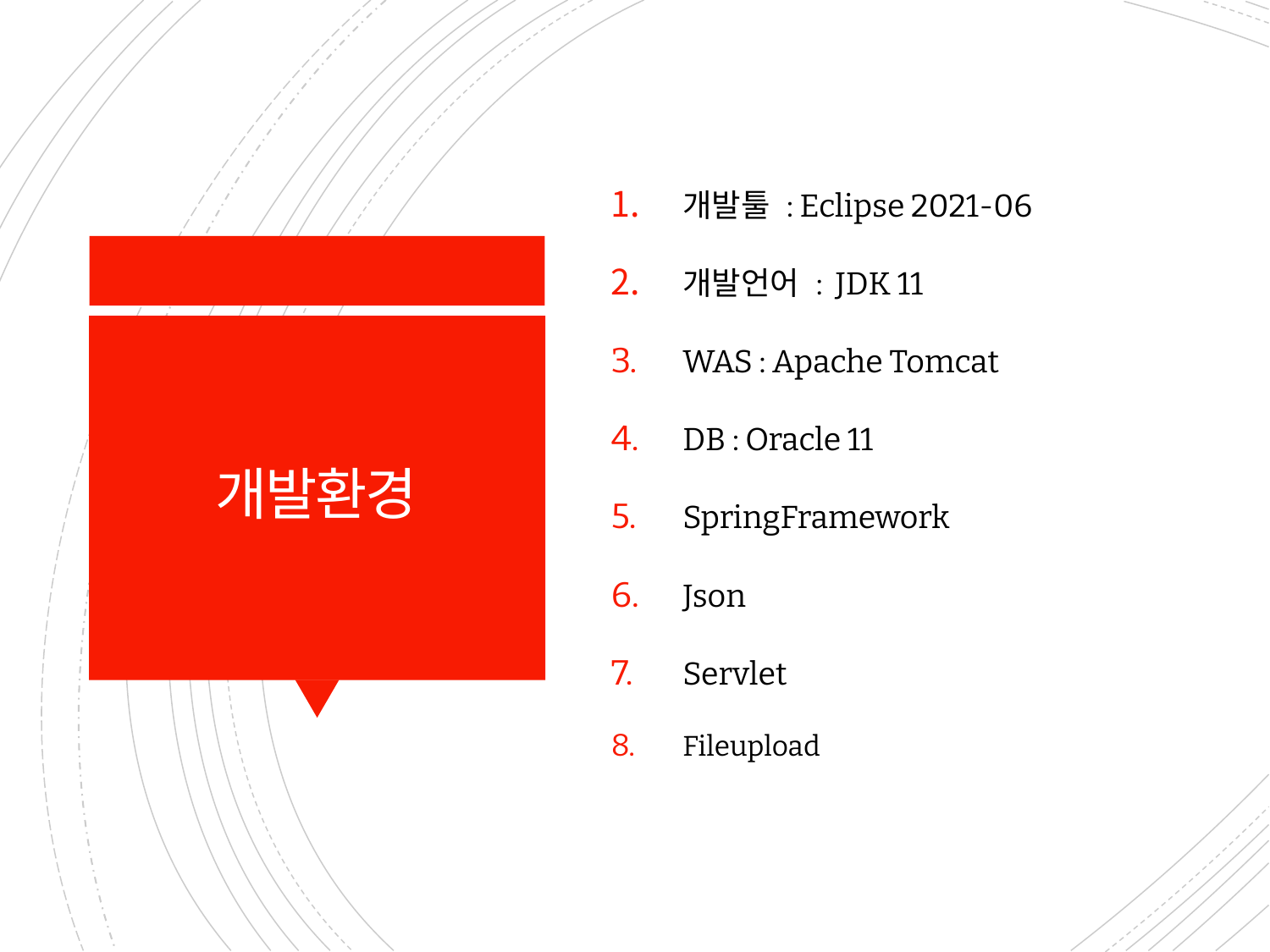

개발툴 : Eclipse 2021-06
개발언어 :  JDK 11
WAS : Apache Tomcat
DB : Oracle 11
SpringFramework
Json
Servlet
Fileupload
# 개발환경